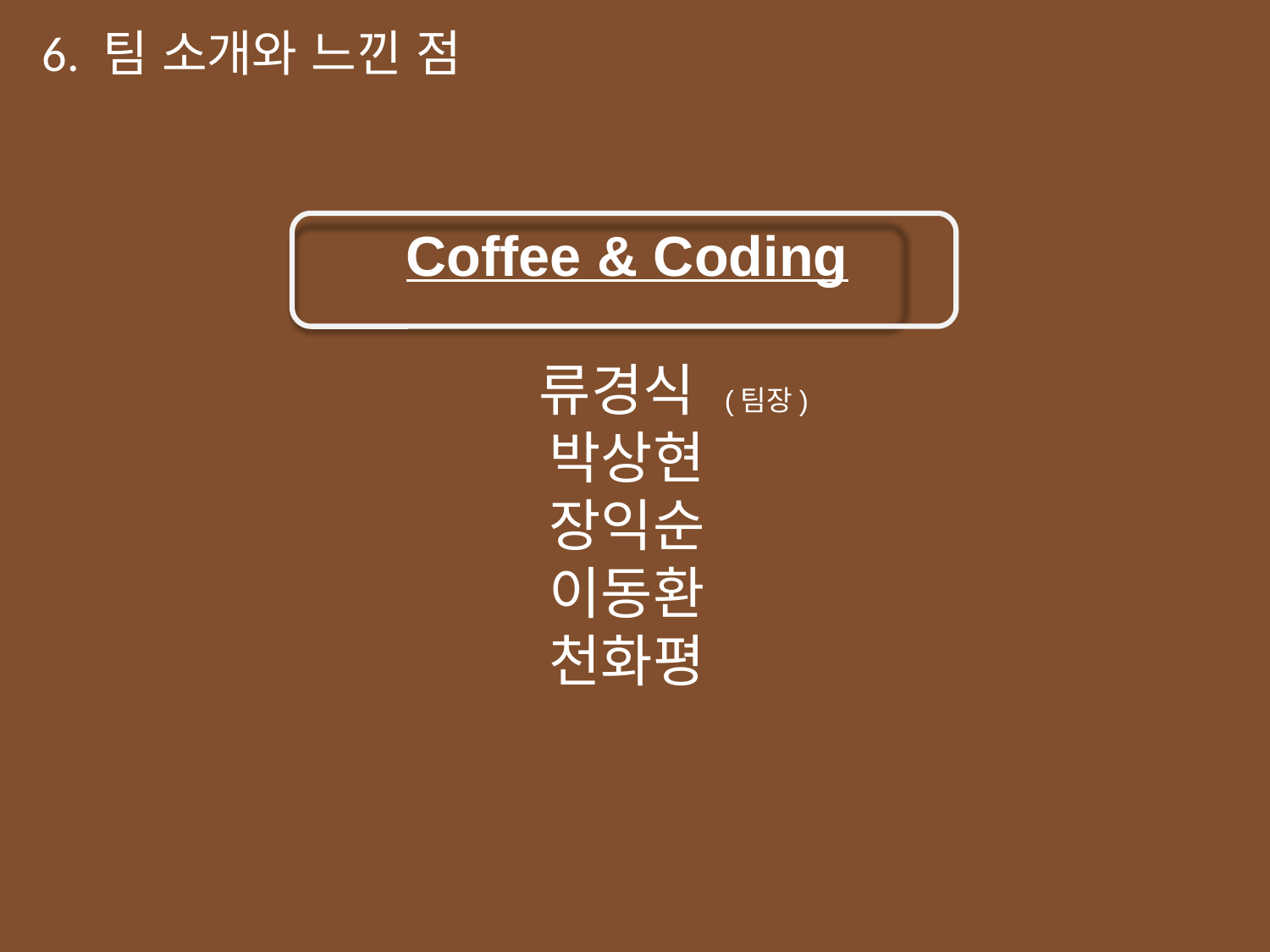

6. 팀 소개와 느낀 점
Coffee & Coding

     류경식 (팀장)
박상현
장익순
이동환
천화평